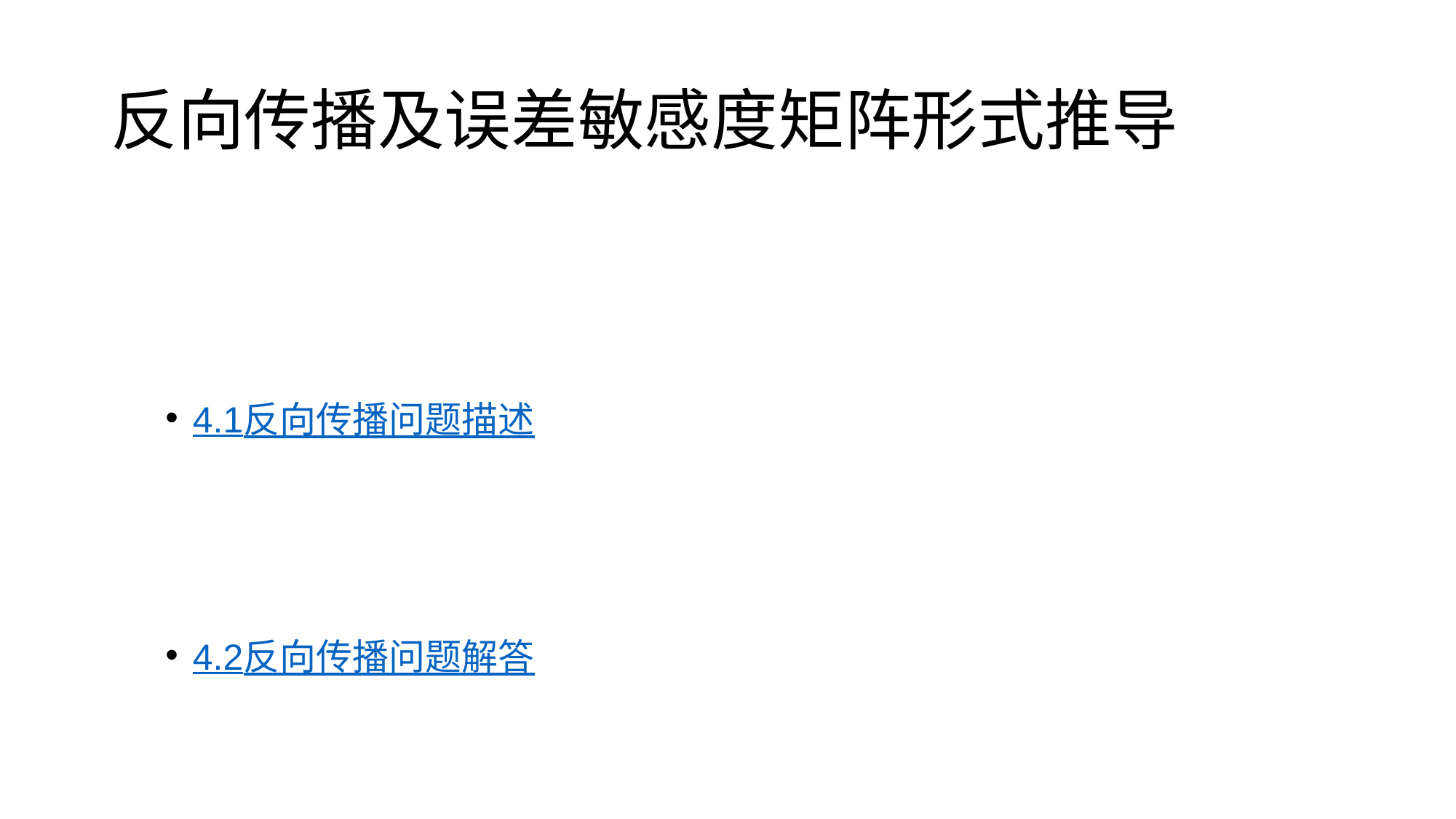

# 反向传播及误差敏感度矩阵形式推导

4.1反向传播问题描述

4.2反向传播问题解答